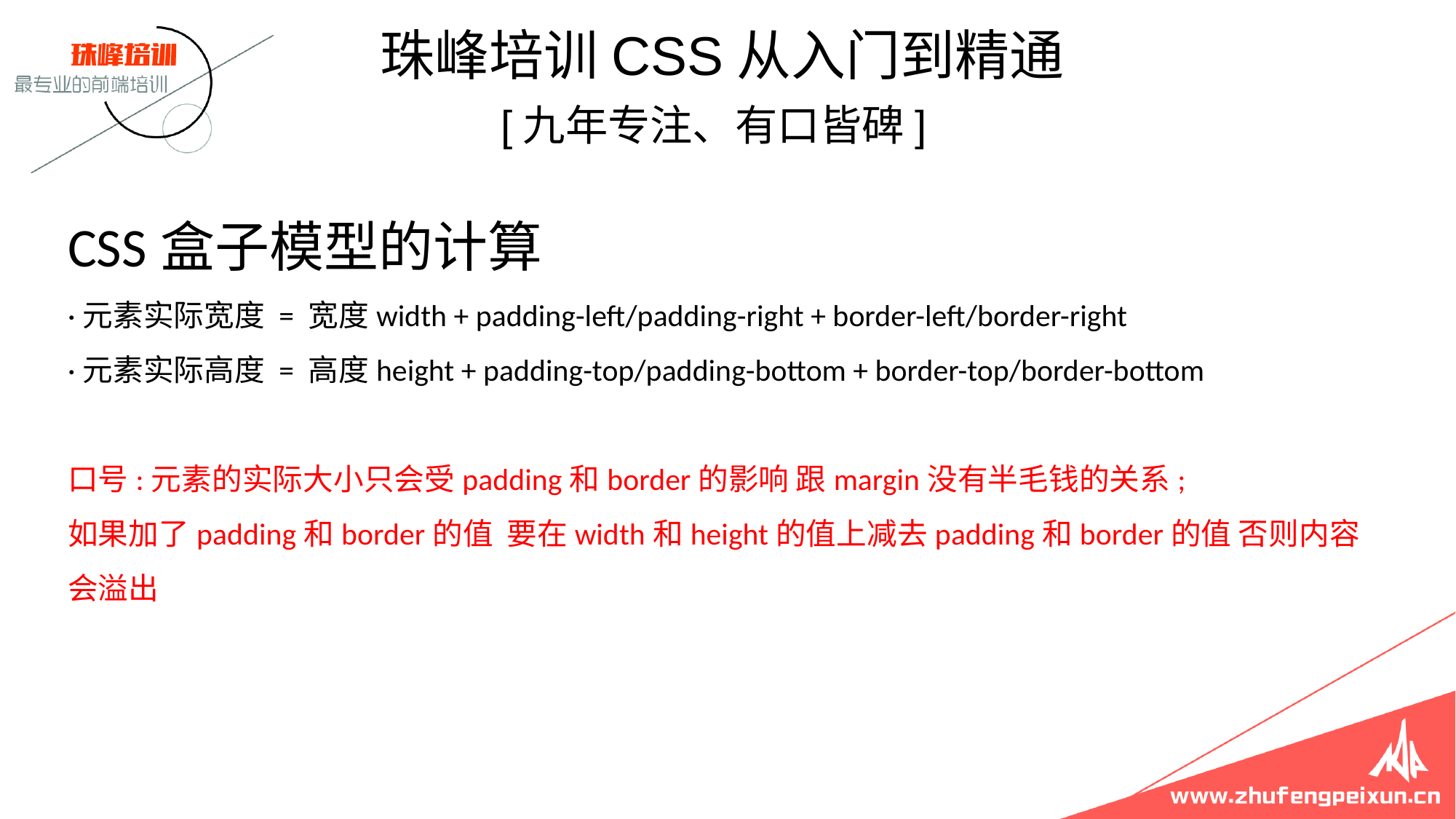

珠峰培训CSS从入门到精通
        [九年专注、有口皆碑]
# CSS盒子模型的计算 ·元素实际宽度 = 宽度width + padding-left/padding-right + border-left/border-right ·元素实际高度 = 高度height + padding-top/padding-bottom + border-top/border-bottom 口号:元素的实际大小只会受padding和border的影响 跟margin没有半毛钱的关系; 如果加了padding和border的值  要在width和height的值上减去padding和border的值 否则内容会溢出